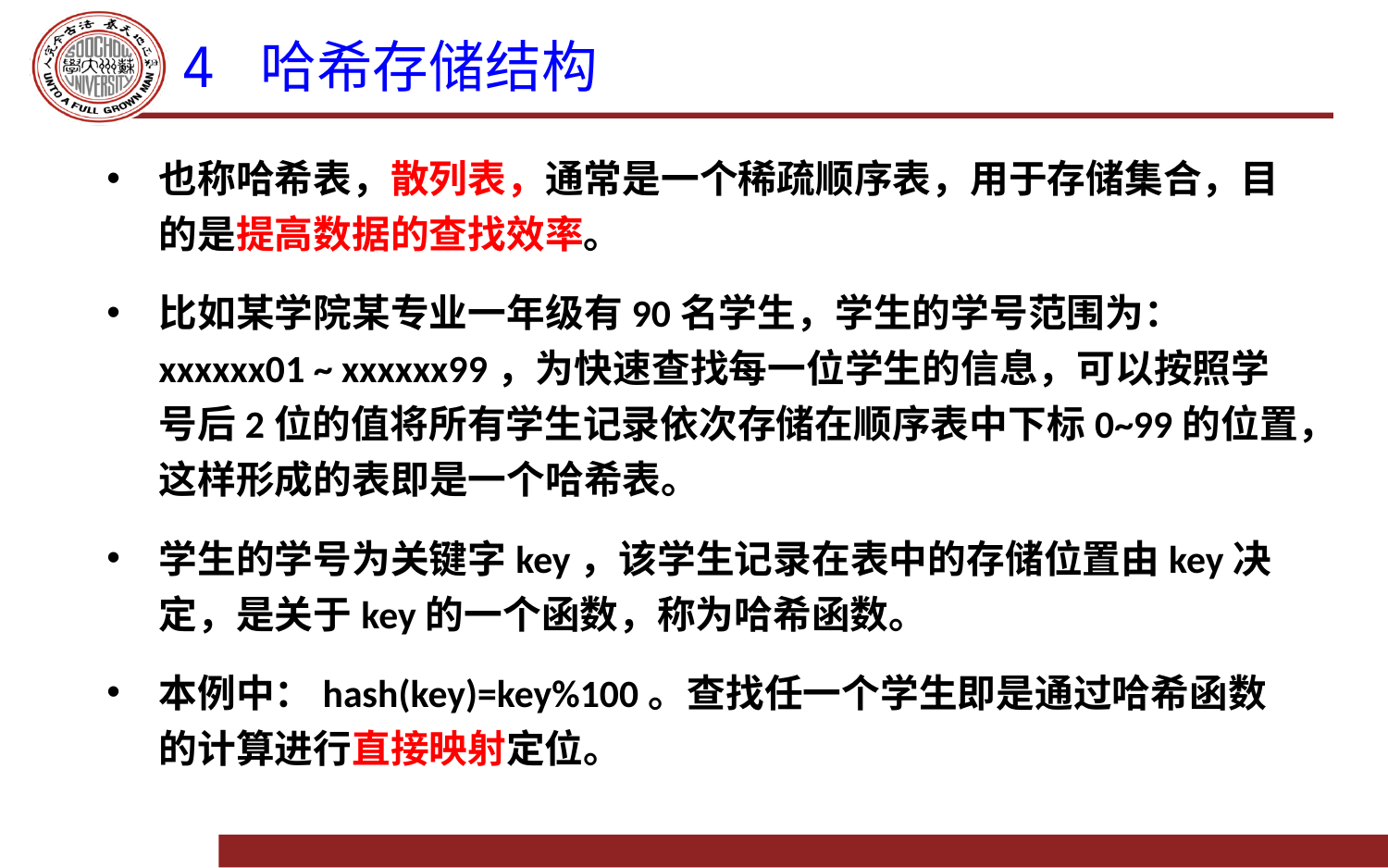

# 4 哈希存储结构
也称哈希表，散列表，通常是一个稀疏顺序表，用于存储集合，目的是提高数据的查找效率。
比如某学院某专业一年级有90名学生，学生的学号范围为：xxxxxx01 ~ xxxxxx99，为快速查找每一位学生的信息，可以按照学号后2位的值将所有学生记录依次存储在顺序表中下标0~99的位置，这样形成的表即是一个哈希表。
学生的学号为关键字key，该学生记录在表中的存储位置由key决定，是关于key的一个函数，称为哈希函数。
本例中：hash(key)=key%100。查找任一个学生即是通过哈希函数的计算进行直接映射定位。